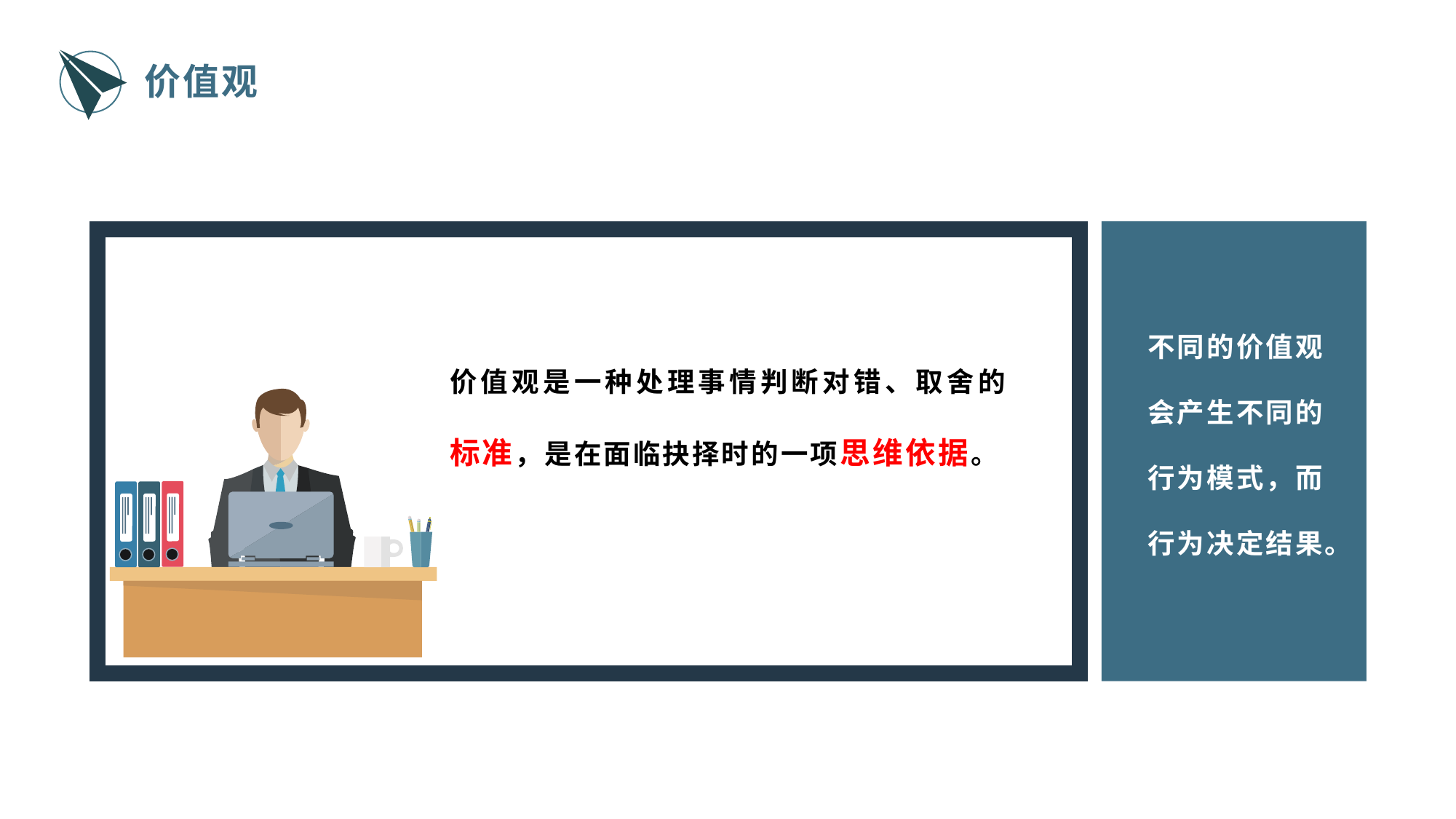

价值观

不同的价值观会产生不同的行为模式，而行为决定结果。
价值观是一种处理事情判断对错、取舍的标准，是在面临抉择时的一项思维依据。